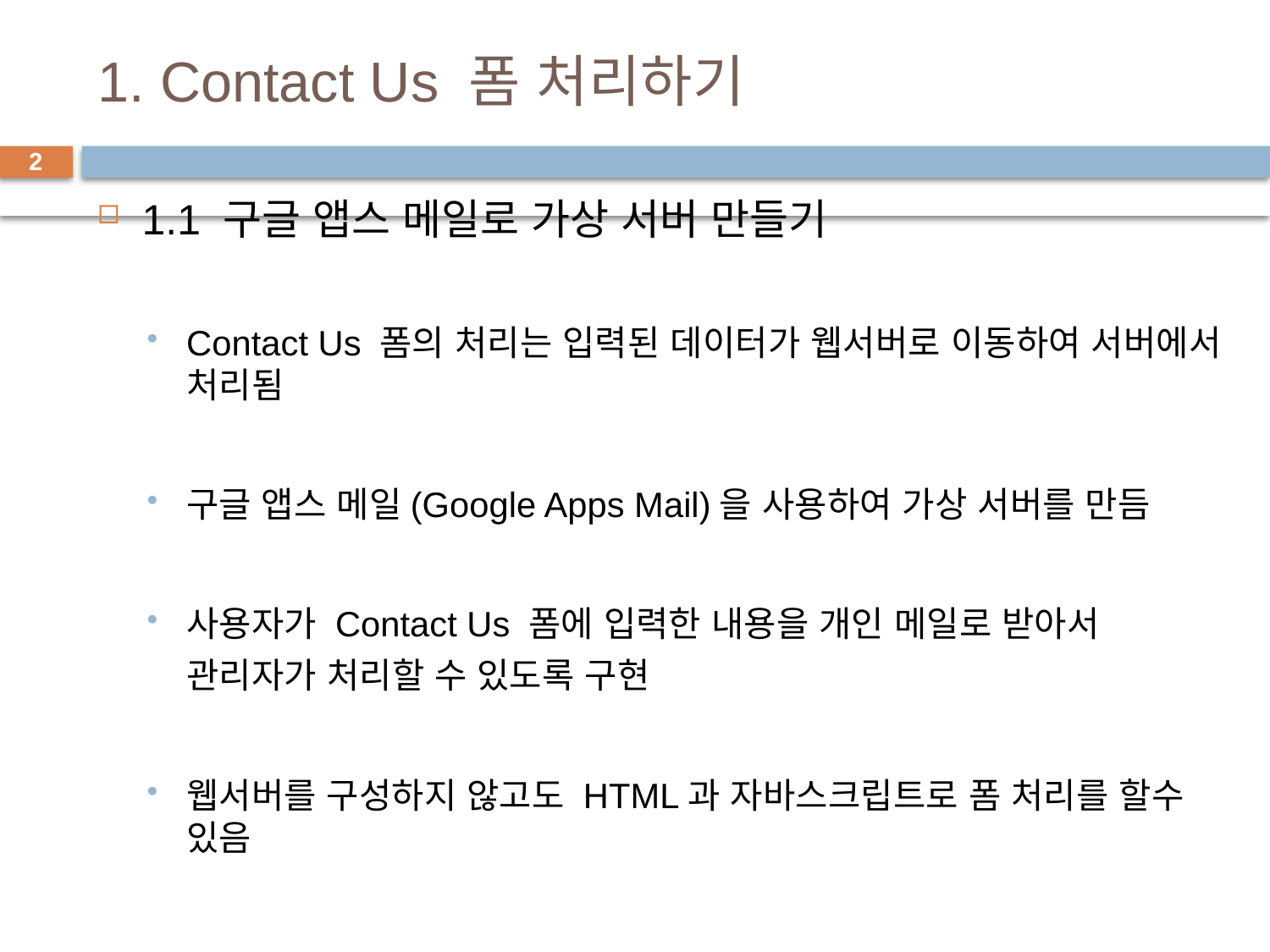

# 1. Contact Us 폼 처리하기
2
1.1 구글 앱스 메일로 가상 서버 만들기

Contact Us 폼의 처리는 입력된 데이터가 웹서버로 이동하여 서버에서 처리됨

구글 앱스 메일(Google Apps Mail)을 사용하여 가상 서버를 만듬

사용자가 Contact Us 폼에 입력한 내용을 개인 메일로 받아서
   관리자가 처리할 수 있도록 구현

웹서버를 구성하지 않고도 HTML과 자바스크립트로 폼 처리를 할수 있음